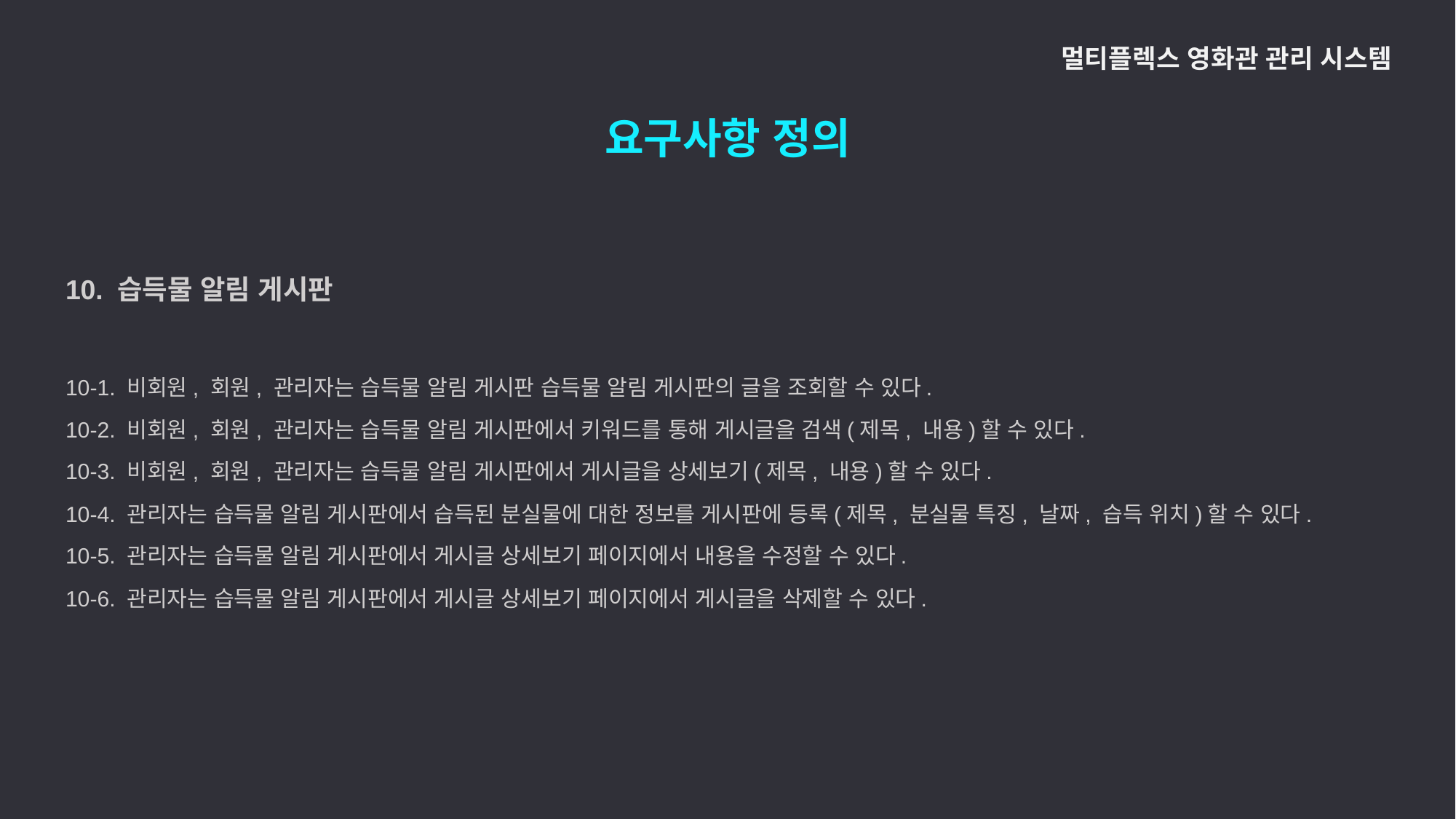

멀티플렉스 영화관 관리 시스템
요구사항 정의
10. 습득물 알림 게시판

10-1. 비회원, 회원, 관리자는 습득물 알림 게시판 습득물 알림 게시판의 글을 조회할 수 있다.
10-2. 비회원, 회원, 관리자는 습득물 알림 게시판에서 키워드를 통해 게시글을 검색(제목, 내용)할 수 있다.
10-3. 비회원, 회원, 관리자는 습득물 알림 게시판에서 게시글을 상세보기(제목, 내용)할 수 있다.
10-4. 관리자는 습득물 알림 게시판에서 습득된 분실물에 대한 정보를 게시판에 등록(제목, 분실물 특징, 날짜, 습득 위치)할 수 있다.
10-5. 관리자는 습득물 알림 게시판에서 게시글 상세보기 페이지에서 내용을 수정할 수 있다.
10-6. 관리자는 습득물 알림 게시판에서 게시글 상세보기 페이지에서 게시글을 삭제할 수 있다.